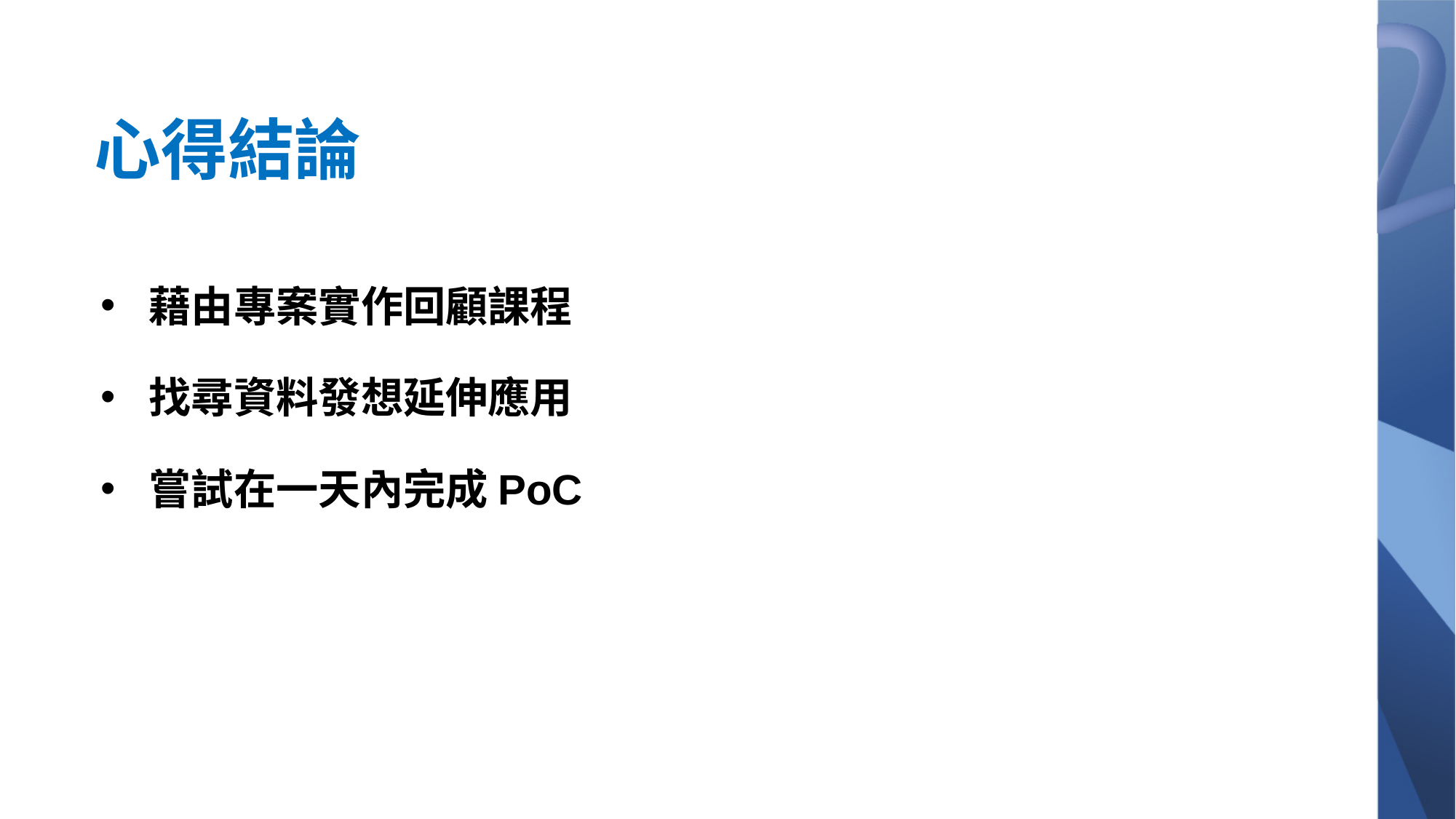

# 心得結論
藉由專案實作回顧課程
找尋資料發想延伸應用
嘗試在一天內完成PoC